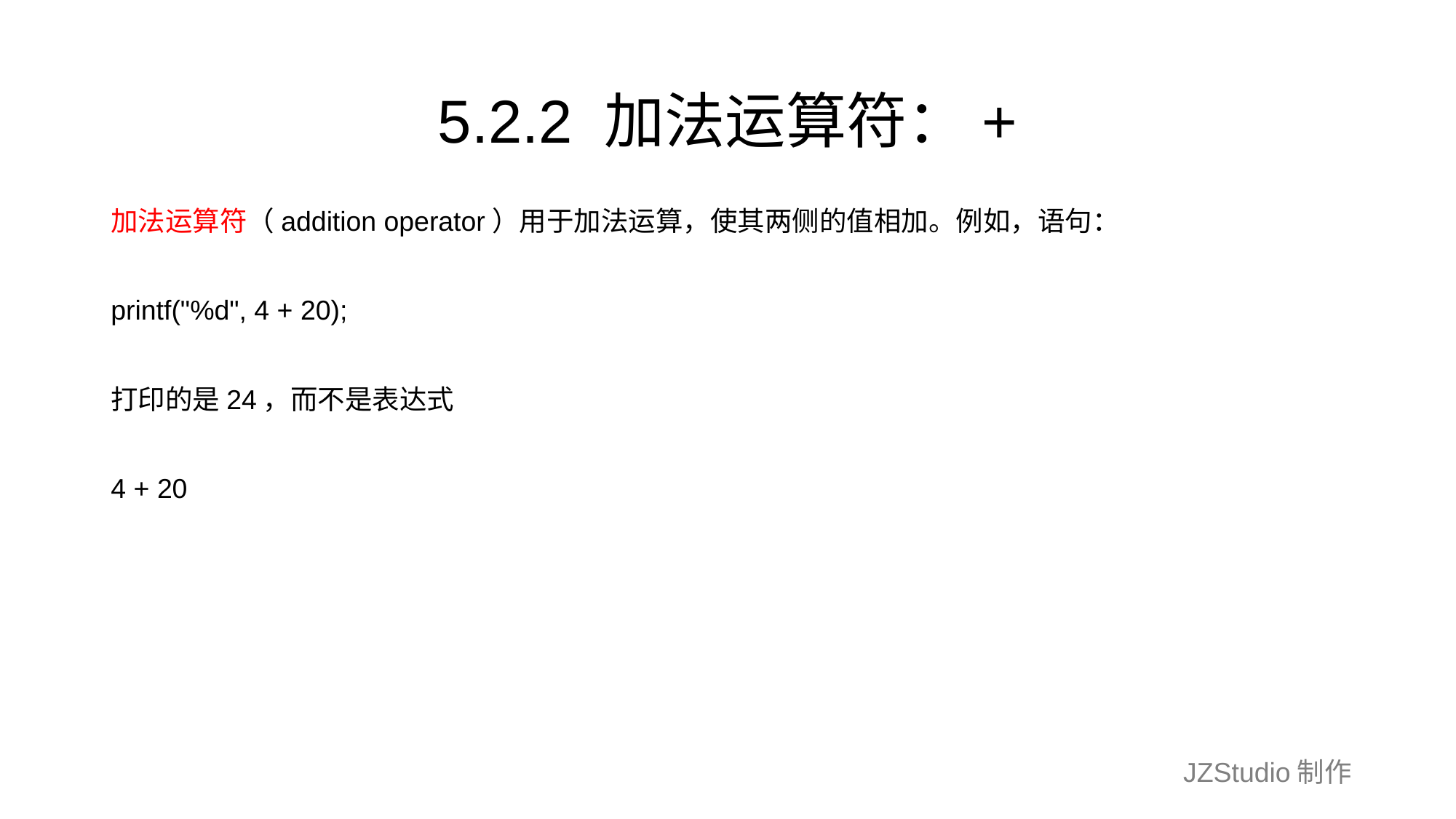

# 5.2.2 加法运算符：+
加法运算符（addition operator）用于加法运算，使其两侧的值相加。例如，语句：

printf("%d", 4 + 20);

打印的是24，而不是表达式

4 + 20